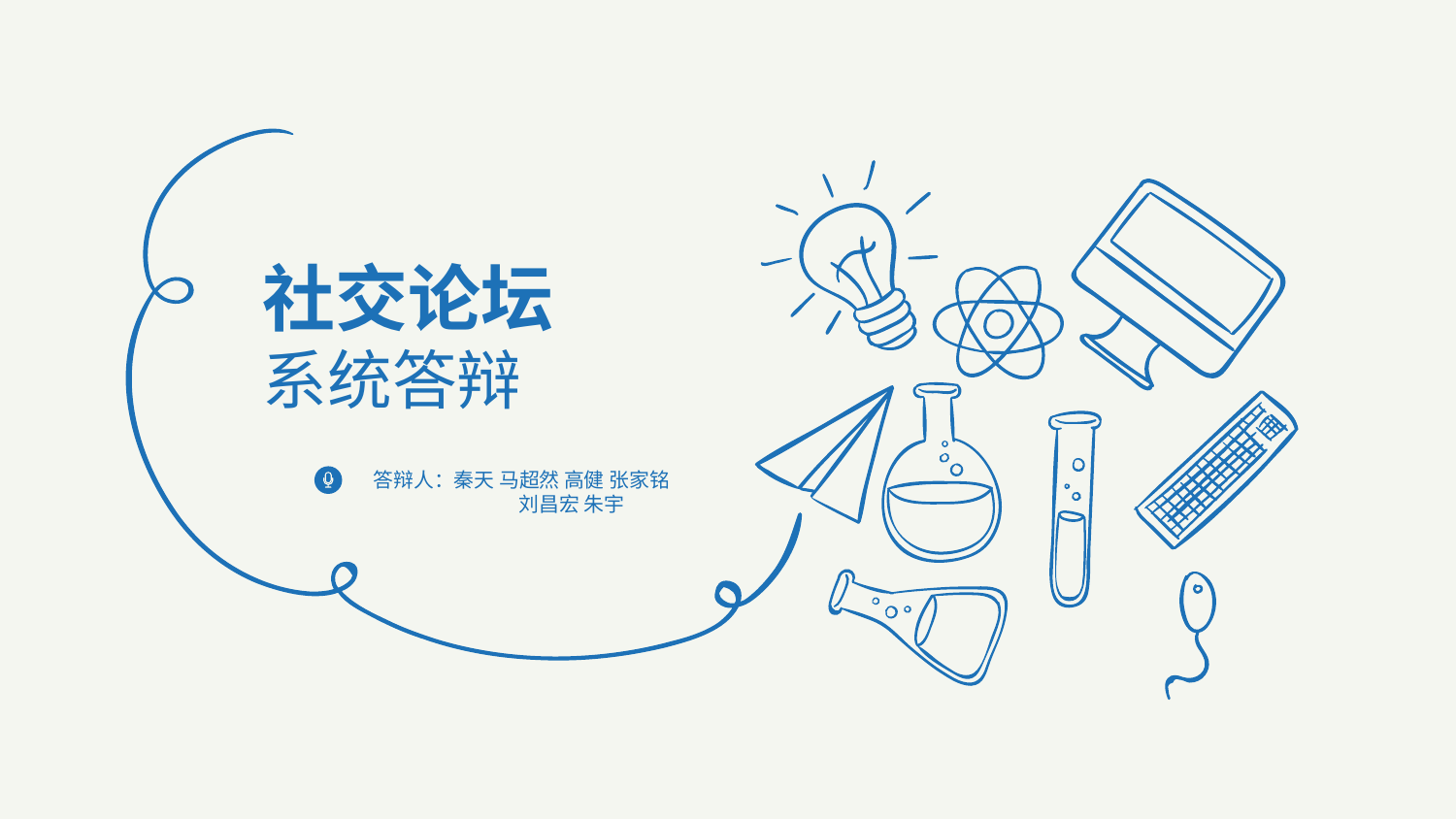

社交论坛
系统答辩

答辩人：秦天 马超然 高健 张家铭
	刘昌宏 朱宇